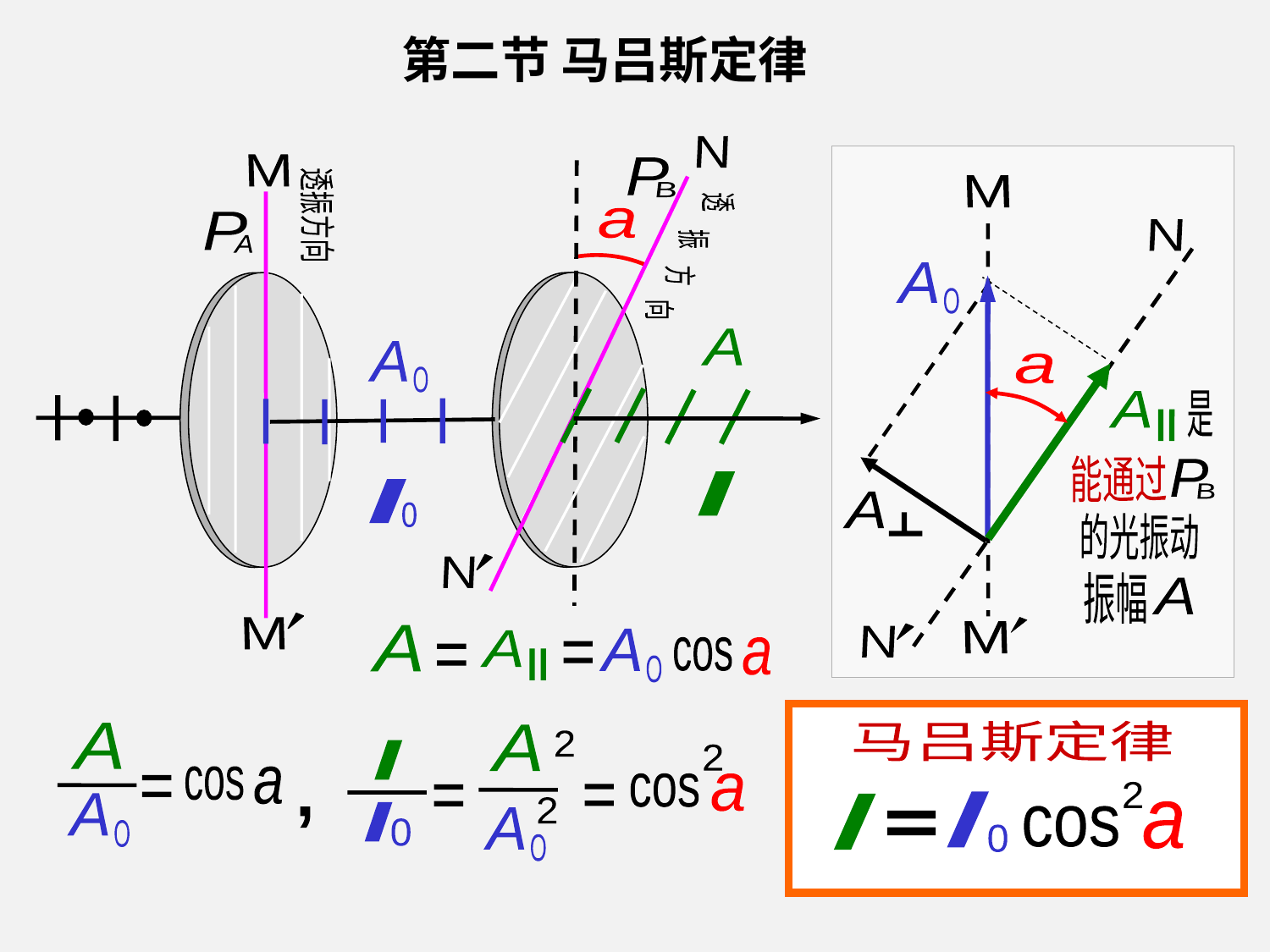

第二节 马吕斯定律
N
M
P
B

透振
方向

透

α
P
A
振

方

向

A
A
O

I
I
0

N

M

M
N

A
O

α

是
A

能通过

P
B
A

的光振动
振幅
A

M

N
A
A
O
A

cos
α

将     分解为平行和垂直
A
O
于        的分量
A

A

和
N

N
不能通过
P
B
A

马吕斯定律
2
I
I

α
cos
0
A
A
2
I
2
cos
α

cos
α

A
O
2
I
,
A
O
0